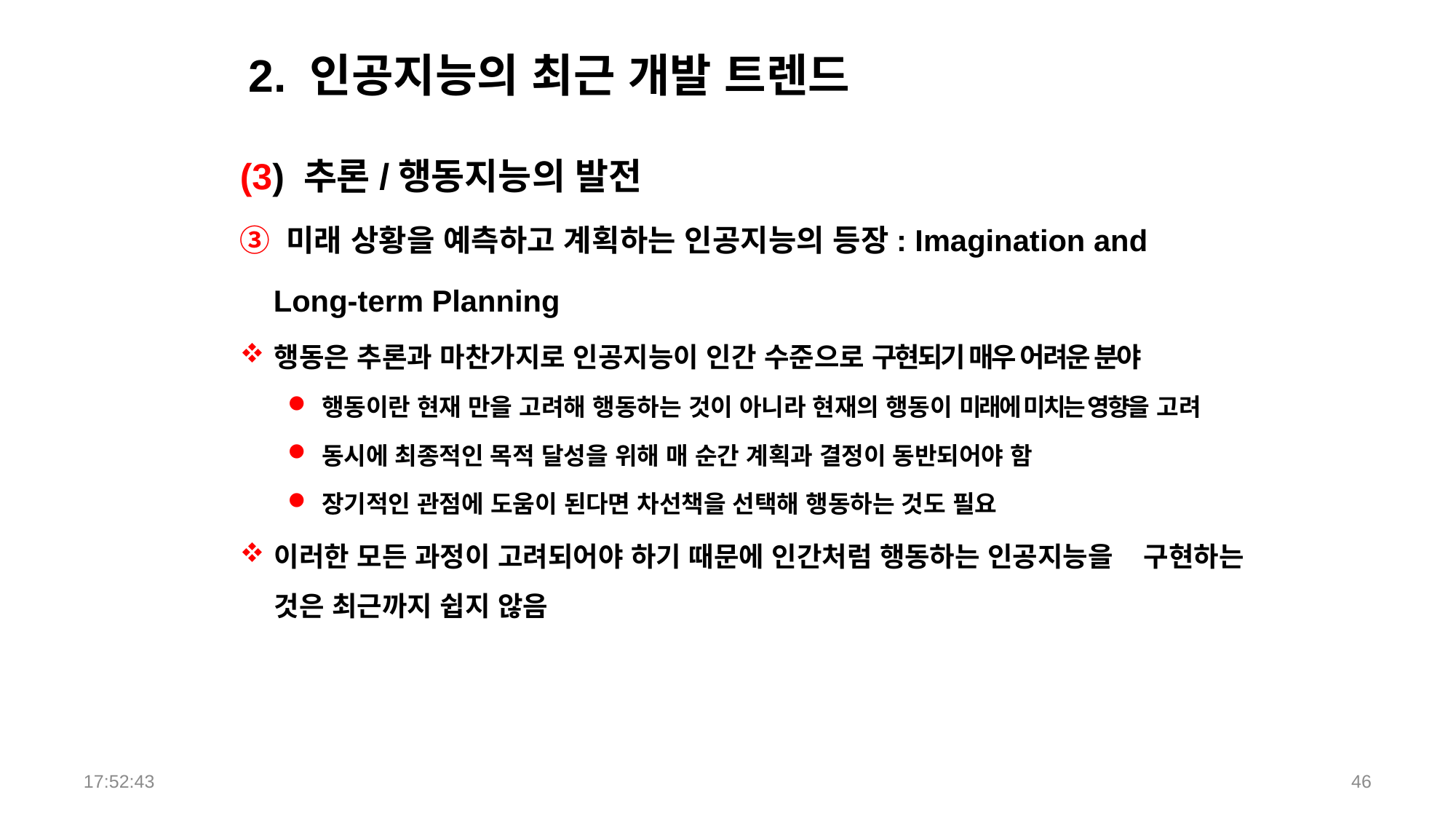

# 2. 인공지능의 최근 개발 트렌드
(3) 추론/행동지능의 발전
③ 미래 상황을 예측하고 계획하는 인공지능의 등장: Imagination and
    Long-term Planning
행동은 추론과 마찬가지로 인공지능이 인간 수준으로 구현되기 매우 어려운 분야
행동이란 현재 만을 고려해 행동하는 것이 아니라 현재의 행동이 미래에 미치는 영향을 고려
동시에 최종적인 목적 달성을 위해 매 순간 계획과 결정이 동반되어야 함
장기적인 관점에 도움이 된다면 차선책을 선택해 행동하는 것도 필요
이러한 모든 과정이 고려되어야 하기 때문에 인간처럼 행동하는 인공지능을    구현하는 것은 최근까지 쉽지 않음
17:52:43
46